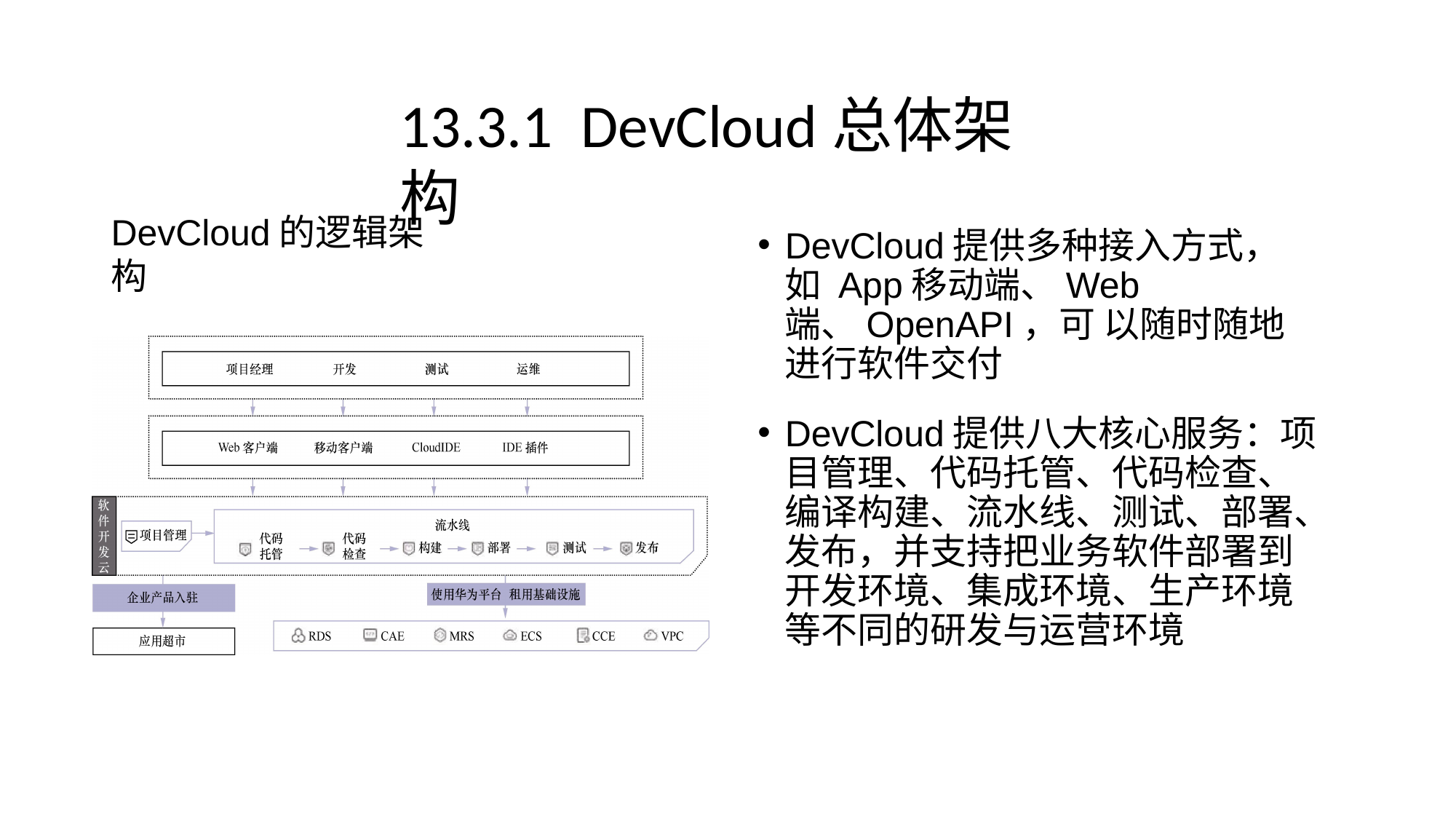

# 13.3.1	DevCloud总体架构
DevCloud的逻辑架构
DevCloud提供多种接入方式，如 App移动端、Web端、OpenAPI，可 以随时随地进行软件交付

DevCloud提供八大核心服务：项 目管理、代码托管、代码检查、 编译构建、流水线、测试、部署、 发布，并支持把业务软件部署到 开发环境、集成环境、生产环境 等不同的研发与运营环境